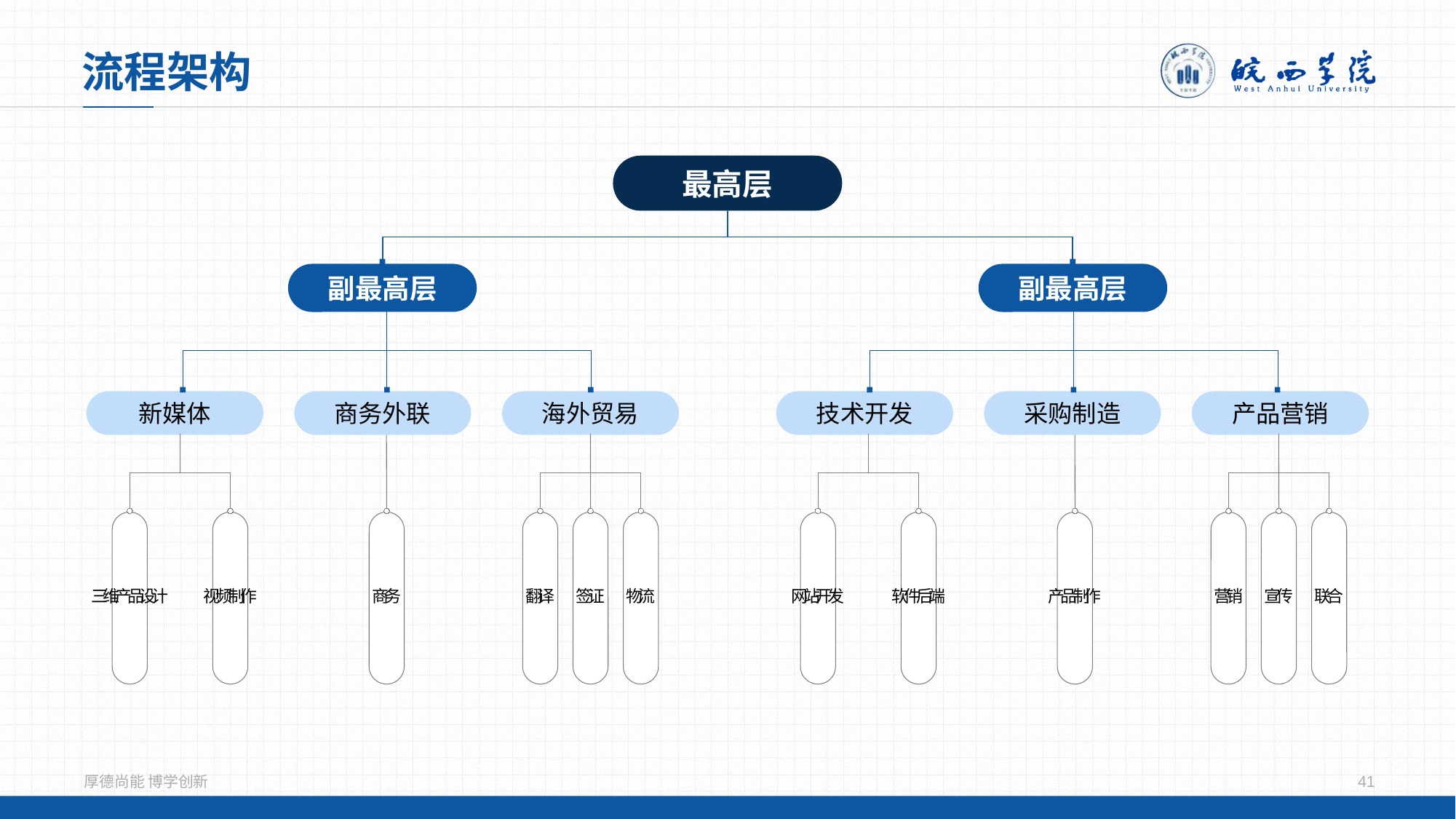

流程架构

最高层

副最高层

副最高层

新媒体

商务外联

海外贸易

技术开发

采购制造

产品营销

三维产品设计

视频制作

商务

翻译

签证

物流

网站开发

软件后端

产品制作

营销

宣传

联合
41